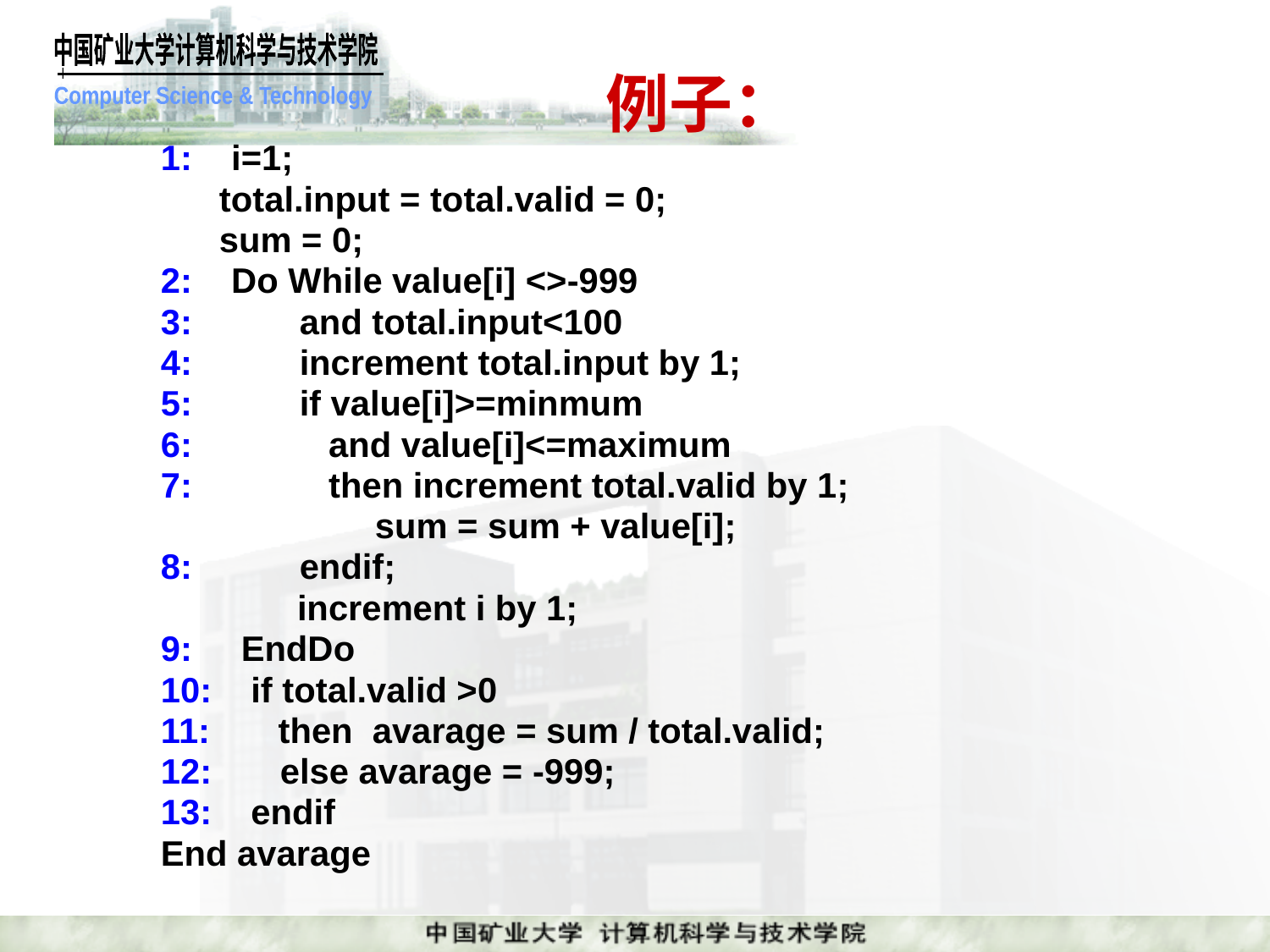

# 例子：
1:    i=1;
      total.input = total.valid = 0;
      sum = 0;
2:    Do While value[i] <>-999
3:           and total.input<100
4:           increment total.input by 1;
5:           if value[i]>=minmum
6:              and value[i]<=maximum
7:              then increment total.valid by 1;
                      sum = sum + value[i];
8:           endif;
              increment i by 1;
9:     EndDo
10:    if total.valid >0
11:       then  avarage = sum / total.valid;
12:       else avarage = -999;
13:    endif
End avarage
课件制作人：谢希仁